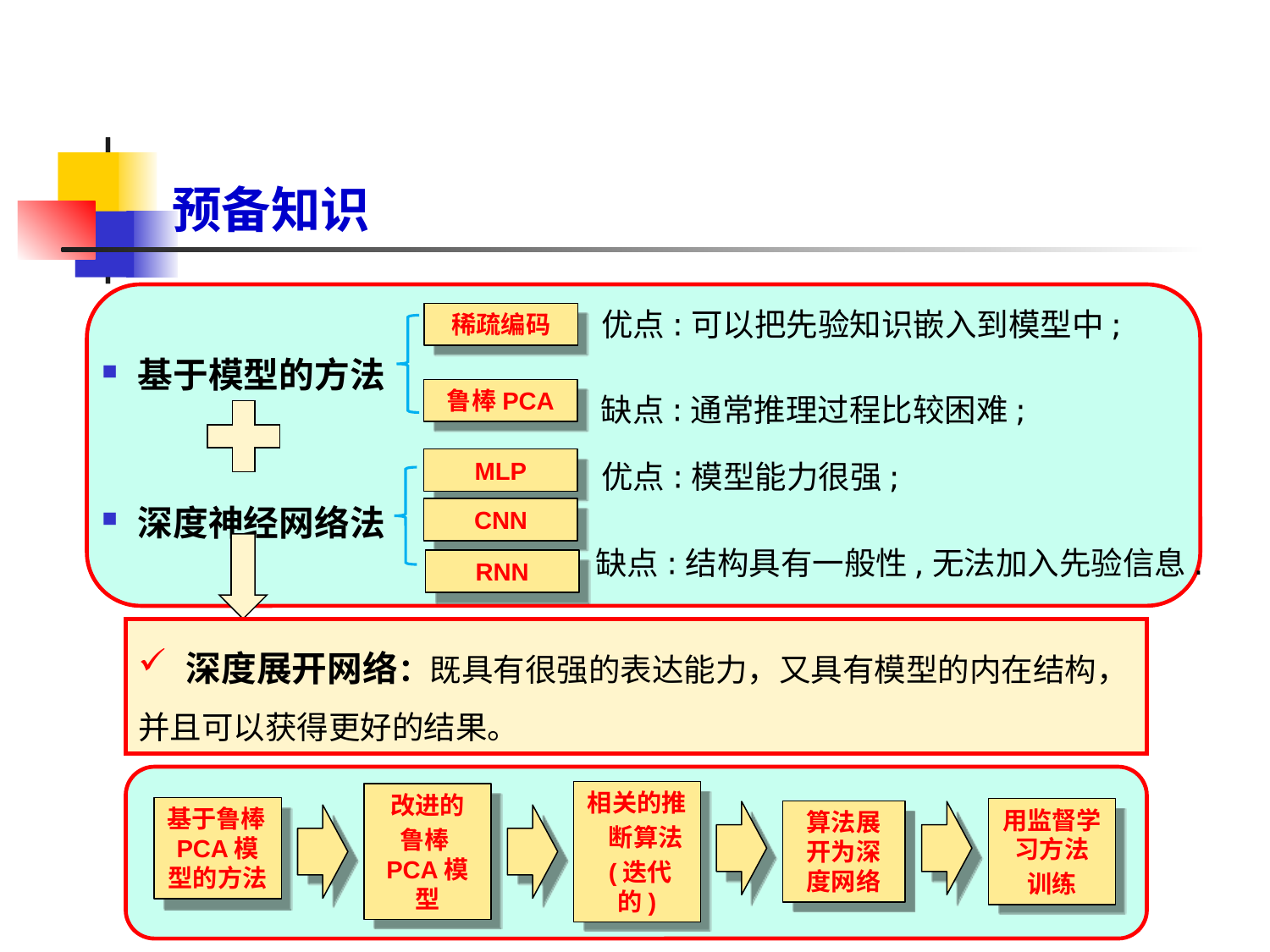

# 预备知识

优点:可以把先验知识嵌入到模型中;
稀疏编码

基于模型的方法
缺点:通常推理过程比较困难;
鲁棒PCA

MLP
优点:模型能力很强;

深度神经网络法
CNN
缺点:结构具有一般性,无法加入先验信息.

RNN

深度展开网络：既具有很强的表达能力，又具有模型的内在结构，
并且可以获得更好的结果。

基于鲁棒PCA模型的方法
算法展开为深度网络
用监督学习方法
训练
改进的
鲁棒PCA模型
相关的推
  断算法
 (迭代的)